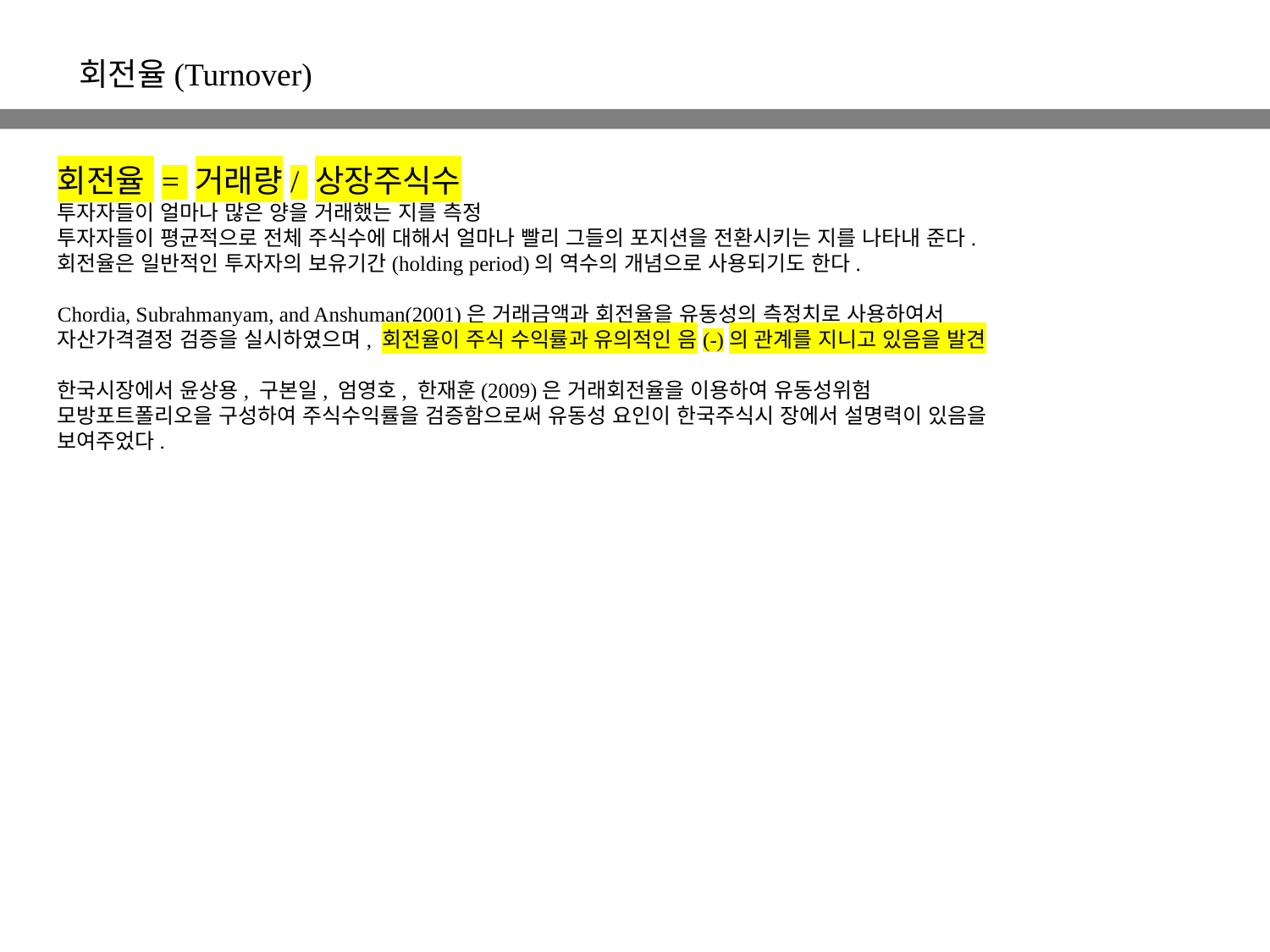

회전율(Turnover)

회전율 = 거래량/ 상장주식수
투자자들이 얼마나 많은 양을 거래했는 지를 측정
투자자들이 평균적으로 전체 주식수에 대해서 얼마나 빨리 그들의 포지션을 전환시키는 지를 나타내 준다.
회전율은 일반적인 투자자의 보유기간(holding period)의 역수의 개념으로 사용되기도 한다.

Chordia, Subrahmanyam, and Anshuman(2001)은 거래금액과 회전율을 유동성의 측정치로 사용하여서
자산가격결정 검증을 실시하였으며, 회전율이 주식 수익률과 유의적인 음(-)의 관계를 지니고 있음을 발견

한국시장에서 윤상용, 구본일, 엄영호, 한재훈(2009)은 거래회전율을 이용하여 유동성위험
모방포트폴리오을 구성하여 주식수익률을 검증함으로써 유동성 요인이 한국주식시 장에서 설명력이 있음을
보여주었다.